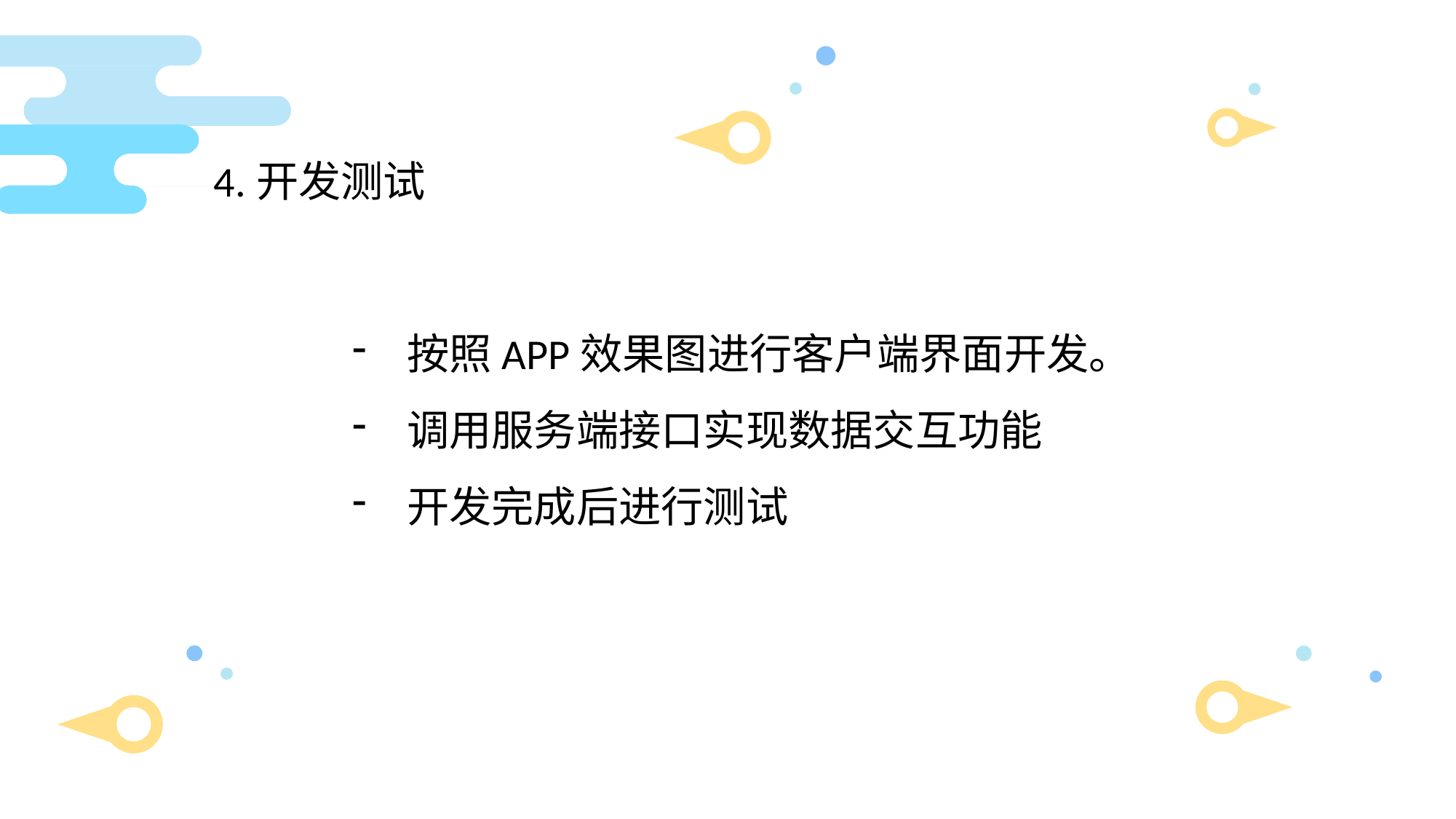

4.开发测试

按照APP效果图进行客户端界面开发。
调用服务端接口实现数据交互功能
开发完成后进行测试